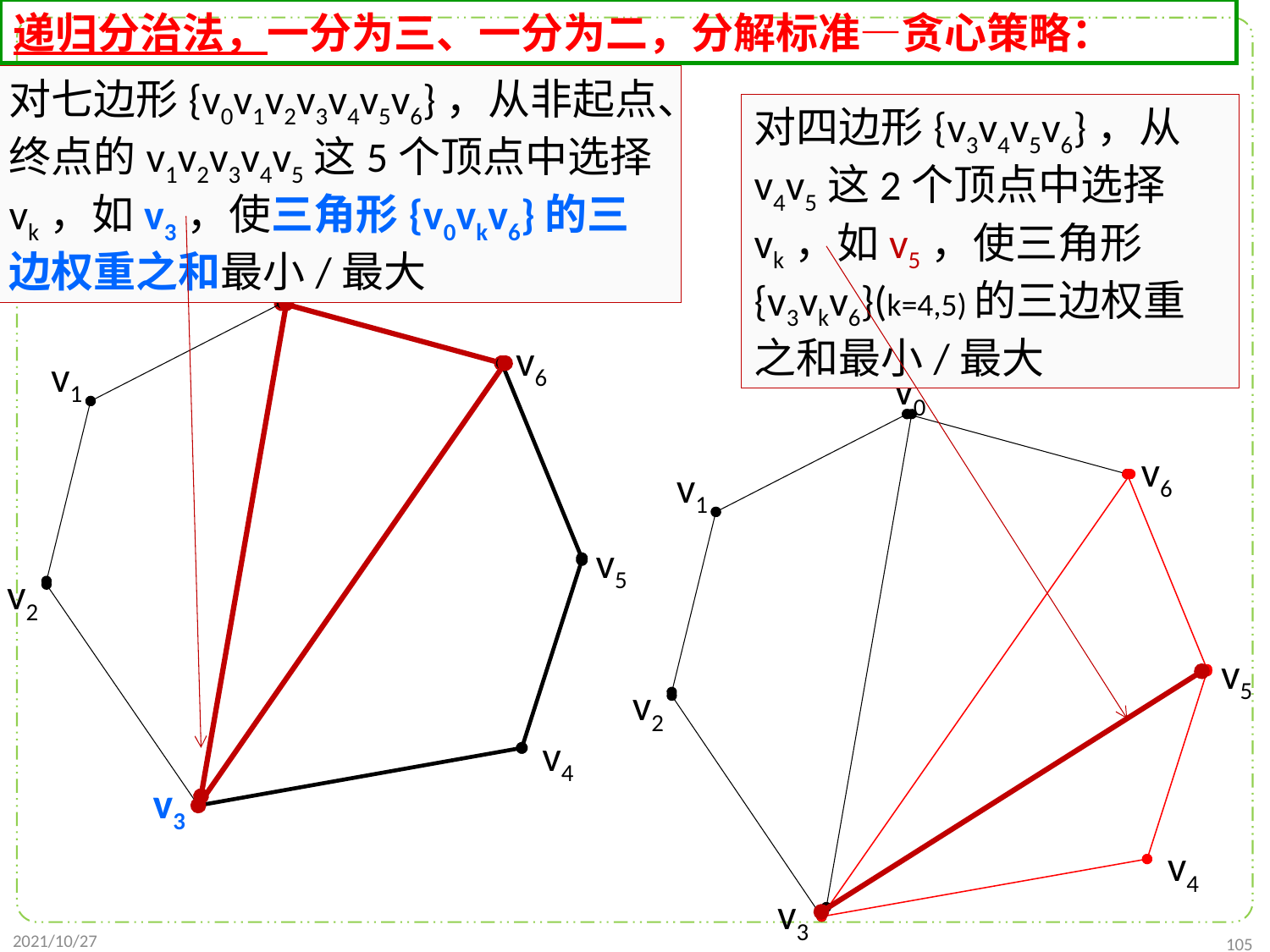

递归分治法，一分为三、一分为二，分解标准—贪心策略：
对七边形{v0v1v2v3v4v5v6}，从非起点、终点的v1v2v3v4v5这5个顶点中选择vk，如v3，使三角形{v0vkv6}的三边权重之和最小/最大
对四边形{v3v4v5v6}，从v4v5这2个顶点中选择vk，如v5，使三角形{v3vkv6}(k=4,5)的三边权重之和最小/最大
v0
v6
v1
v0
v6
v1
v5
v2
v5
v2
v4
v3
v4
v3

2021/10/27
105